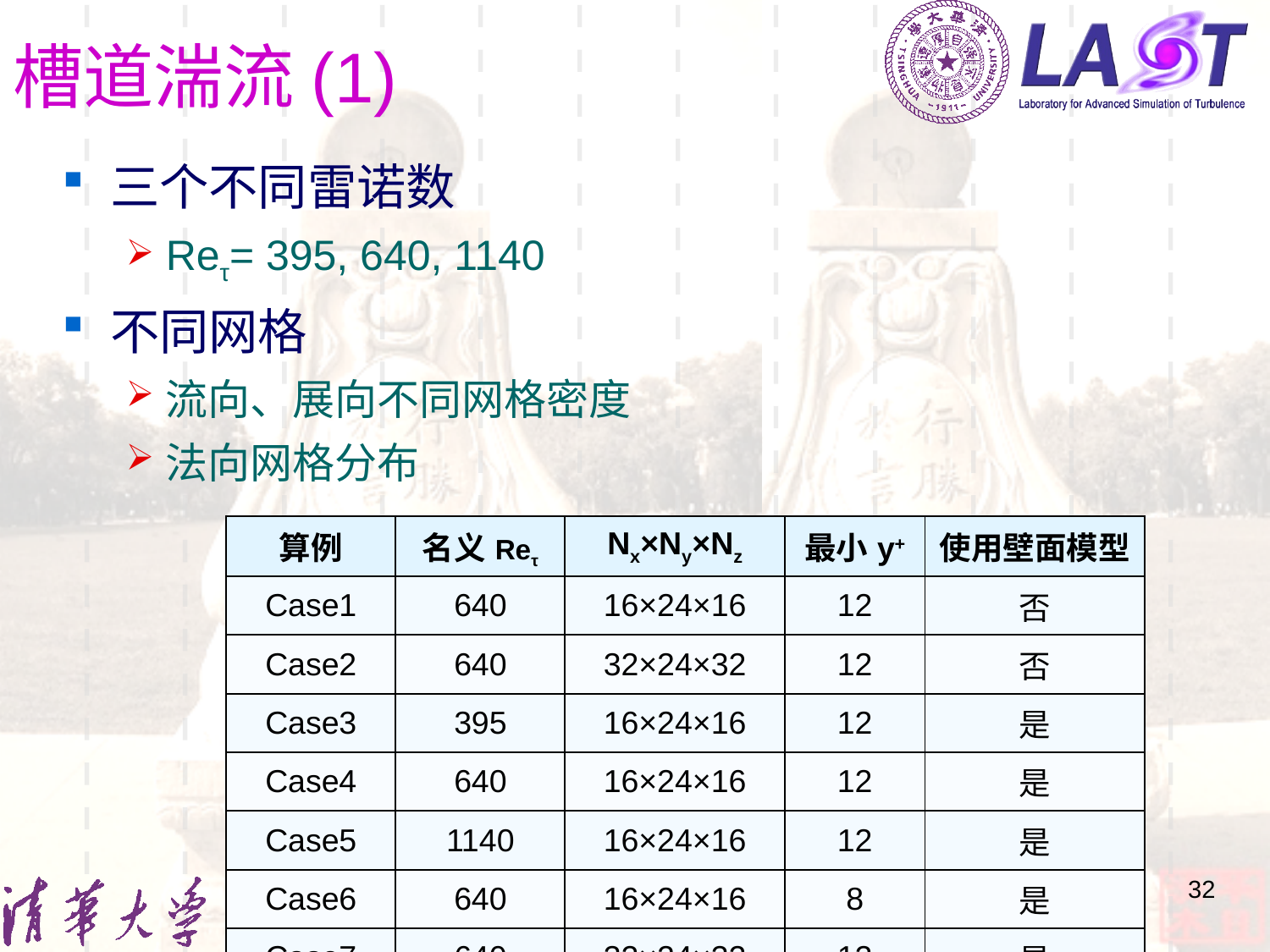

# 槽道湍流(1)
三个不同雷诺数
Reτ= 395, 640, 1140
不同网格
流向、展向不同网格密度
法向网格分布
| 算例 | 名义Reτ | Nx×Ny×Nz | 最小y+ | 使用壁面模型 |
| --- | --- | --- | --- | --- |
| Case1 | 640 | 16×24×16 | 12 | 否 |
| Case2 | 640 | 32×24×32 | 12 | 否 |
| Case3 | 395 | 16×24×16 | 12 | 是 |
| Case4 | 640 | 16×24×16 | 12 | 是 |
| Case5 | 1140 | 16×24×16 | 12 | 是 |
| Case6 | 640 | 16×24×16 | 8 | 是 |
| Case7 | 640 | 32×24×32 | 12 | 是 |
32